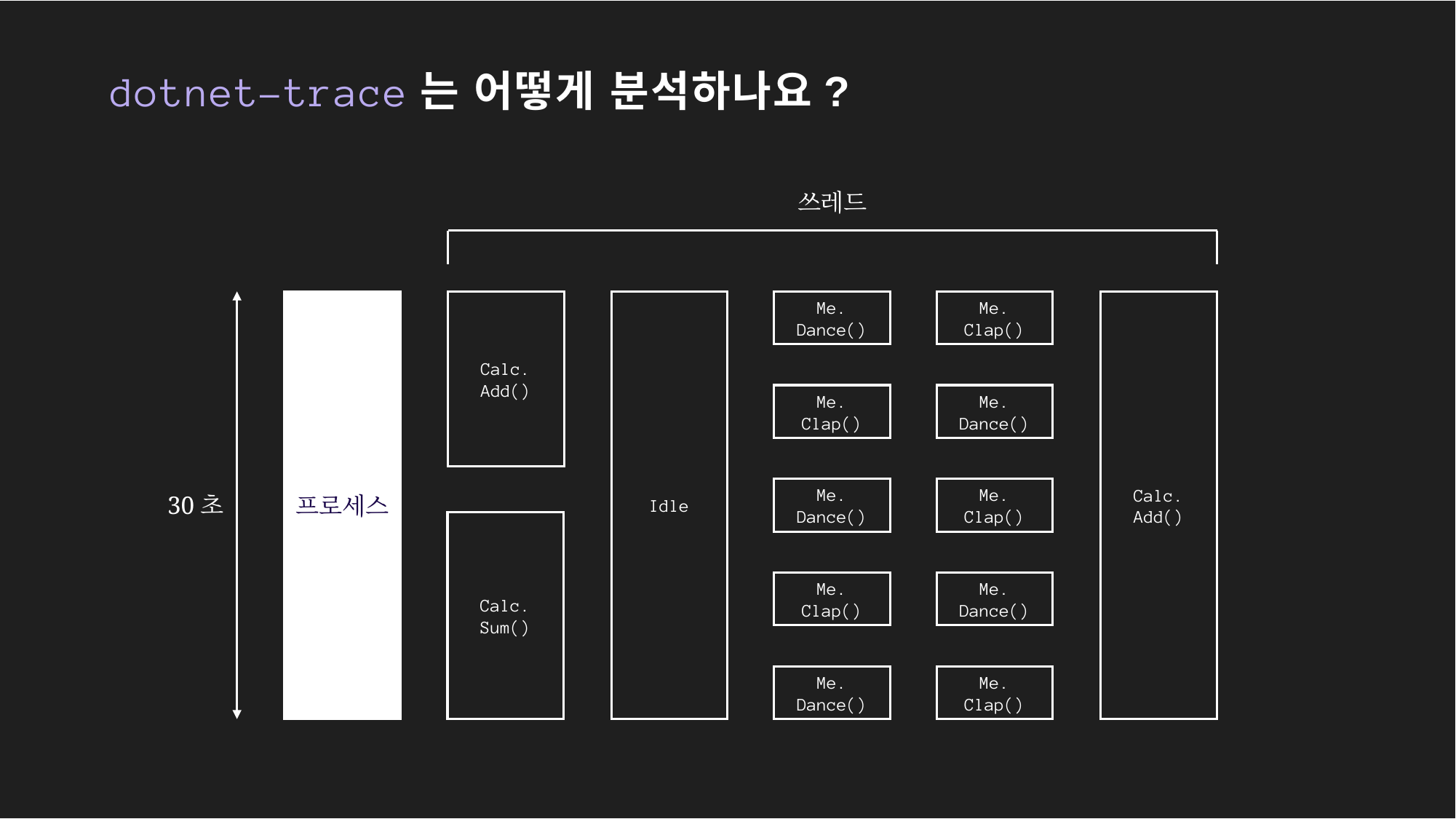

# dotnet-trace는 어떻게 분석하나요?
쓰레드
프로세스
Idle
Calc.
Add()
Calc.
Add()
Me. Dance()
Me. Clap()
Me. Clap()
Me. Dance()
Me. Dance()
Me. Clap()
30초
Calc.
Sum()
Me. Clap()
Me. Dance()
Me. Dance()
Me. Clap()